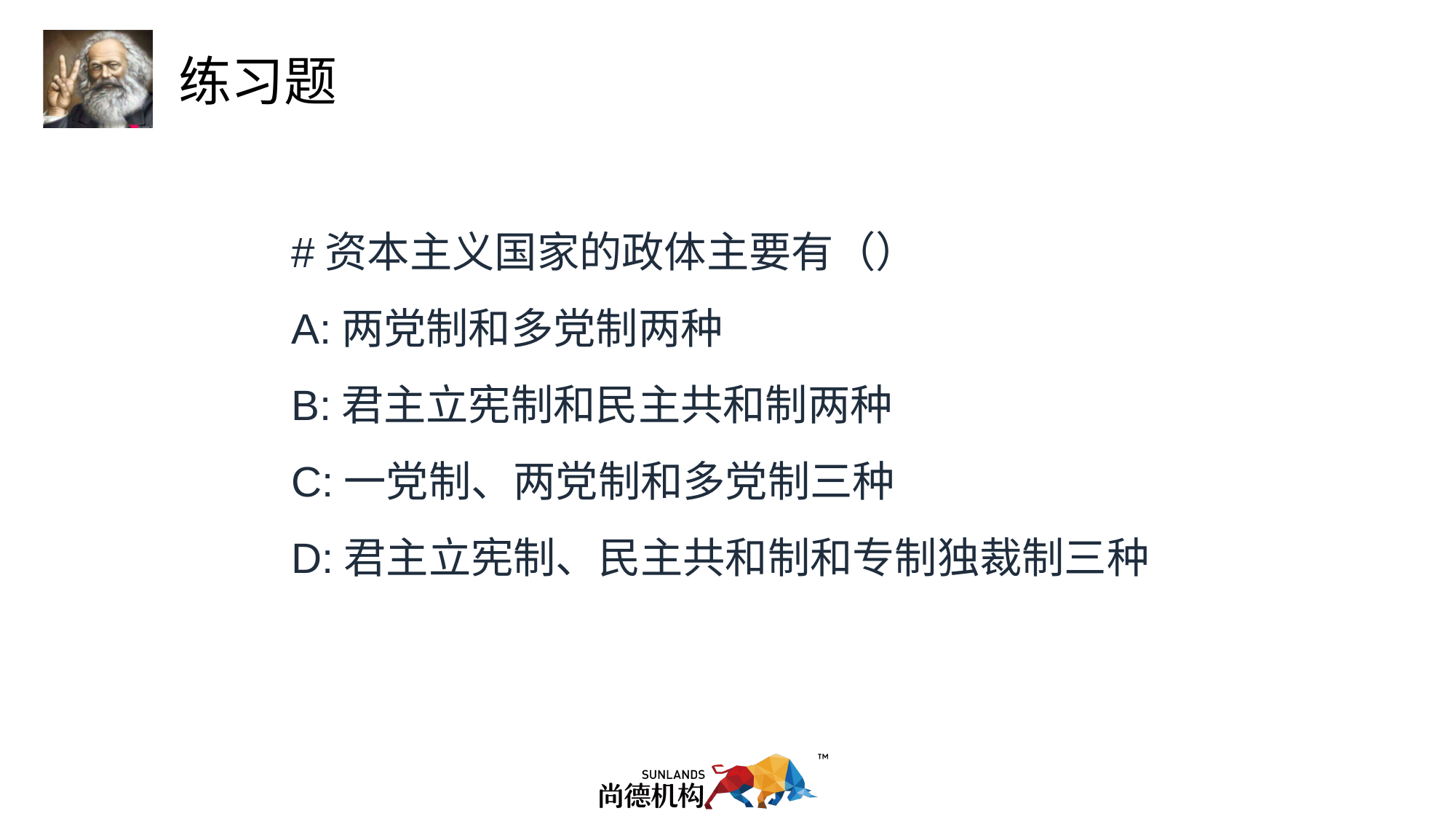

#资本主义国家的政体主要有（）
A:两党制和多党制两种
B:君主立宪制和民主共和制两种
C:一党制、两党制和多党制三种
D:君主立宪制、民主共和制和专制独裁制三种